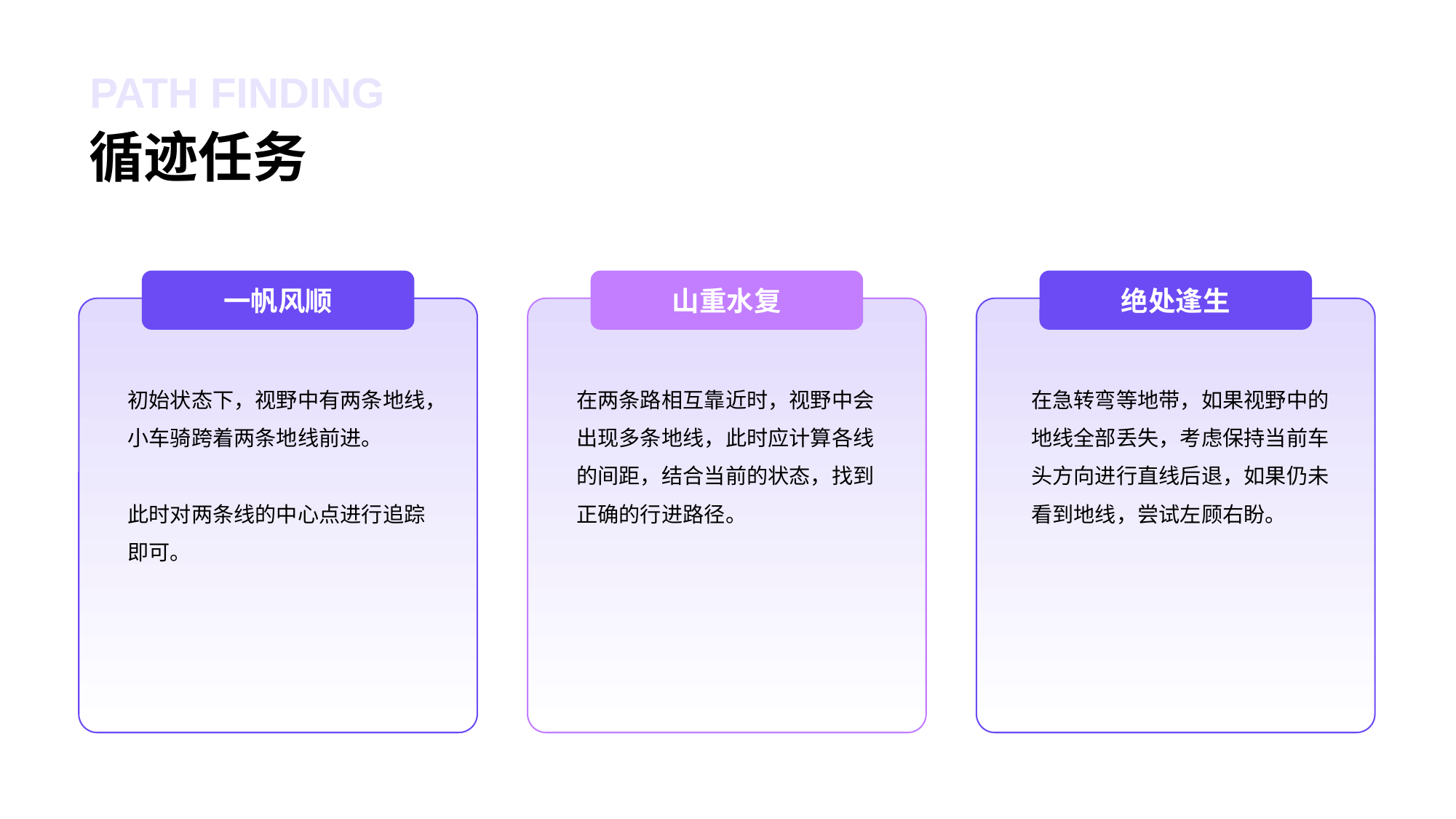

# PATH FINDING
循迹任务
一帆风顺
山重水复
绝处逢生

初始状态下，视野中有两条地线，小车骑跨着两条地线前进。

此时对两条线的中心点进行追踪即可。
在两条路相互靠近时，视野中会出现多条地线，此时应计算各线的间距，结合当前的状态，找到正确的行进路径。
在急转弯等地带，如果视野中的地线全部丢失，考虑保持当前车头方向进行直线后退，如果仍未看到地线，尝试左顾右盼。